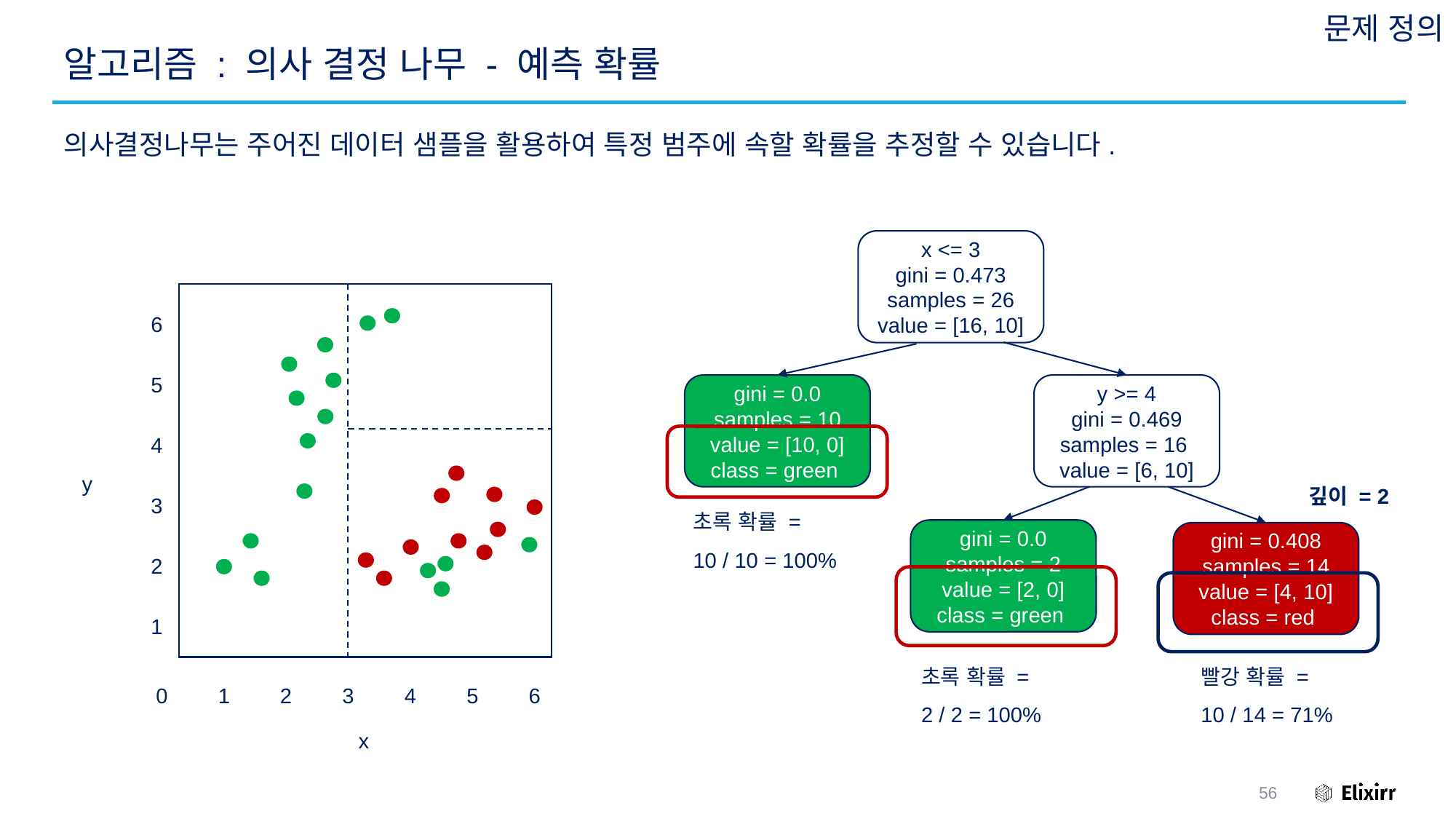

문제 정의
# 알고리즘 : 의사 결정 나무 - 예측 확률
의사결정나무는 주어진 데이터 샘플을 활용하여 특정 범주에 속할 확률을 추정할 수 있습니다.
x <= 3
gini = 0.473
samples = 26
value = [16, 10]

6

5

gini = 0.0
samples = 10
value = [10, 0]
class = green
y >= 4
gini = 0.469
samples = 16
value = [6, 10]

4

y
깊이 = 2

3
초록 확률 =
10 / 10 = 100%

gini = 0.0
samples = 2
value = [2, 0]
class = green

gini = 0.408
samples = 14
value = [4, 10]
class = red
2

1
초록 확률 =
2 / 2 = 100%
빨강 확률 =
10 / 14 = 71%
0
1
2
3
4
5
6
x
56